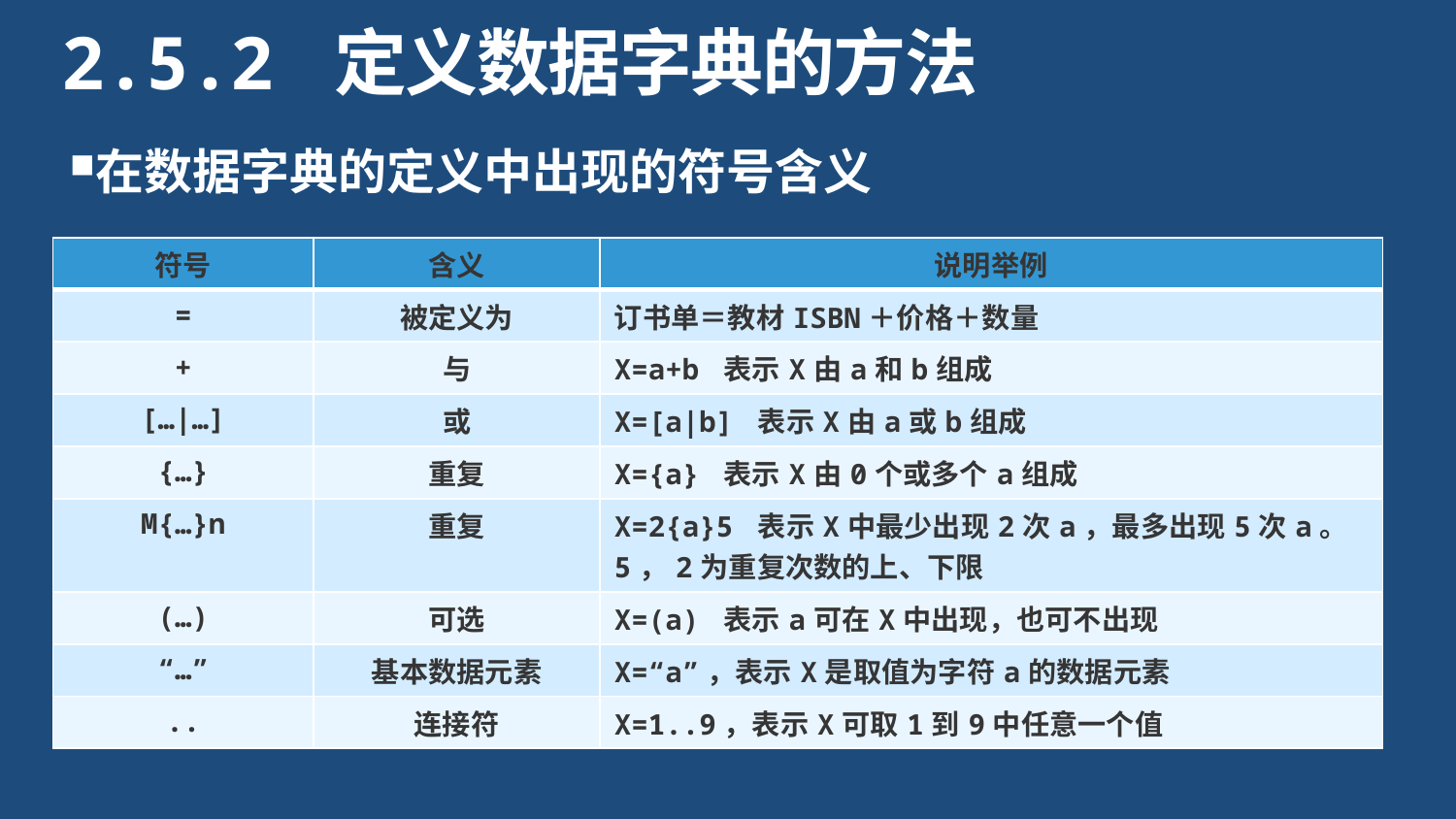

2.5.2 定义数据字典的方法
在数据字典的定义中出现的符号含义
| 符号 | 含义 | 说明举例 |
| --- | --- | --- |
| = | 被定义为 | 订书单＝教材ISBN＋价格＋数量 |
| + | 与 | X=a+b 表示X由a和b组成 |
| […|…] | 或 | X=[a|b] 表示X由a或b组成 |
| {…} | 重复 | X={a} 表示X由0个或多个a组成 |
| M{…}n | 重复 | X=2{a}5 表示X中最少出现2次a，最多出现5次a。 5，2为重复次数的上、下限 |
| (…) | 可选 | X=(a) 表示a可在X中出现，也可不出现 |
| “…” | 基本数据元素 | X=“a”，表示X是取值为字符a的数据元素 |
| .. | 连接符 | X=1..9，表示X可取1到9中任意一个值 |